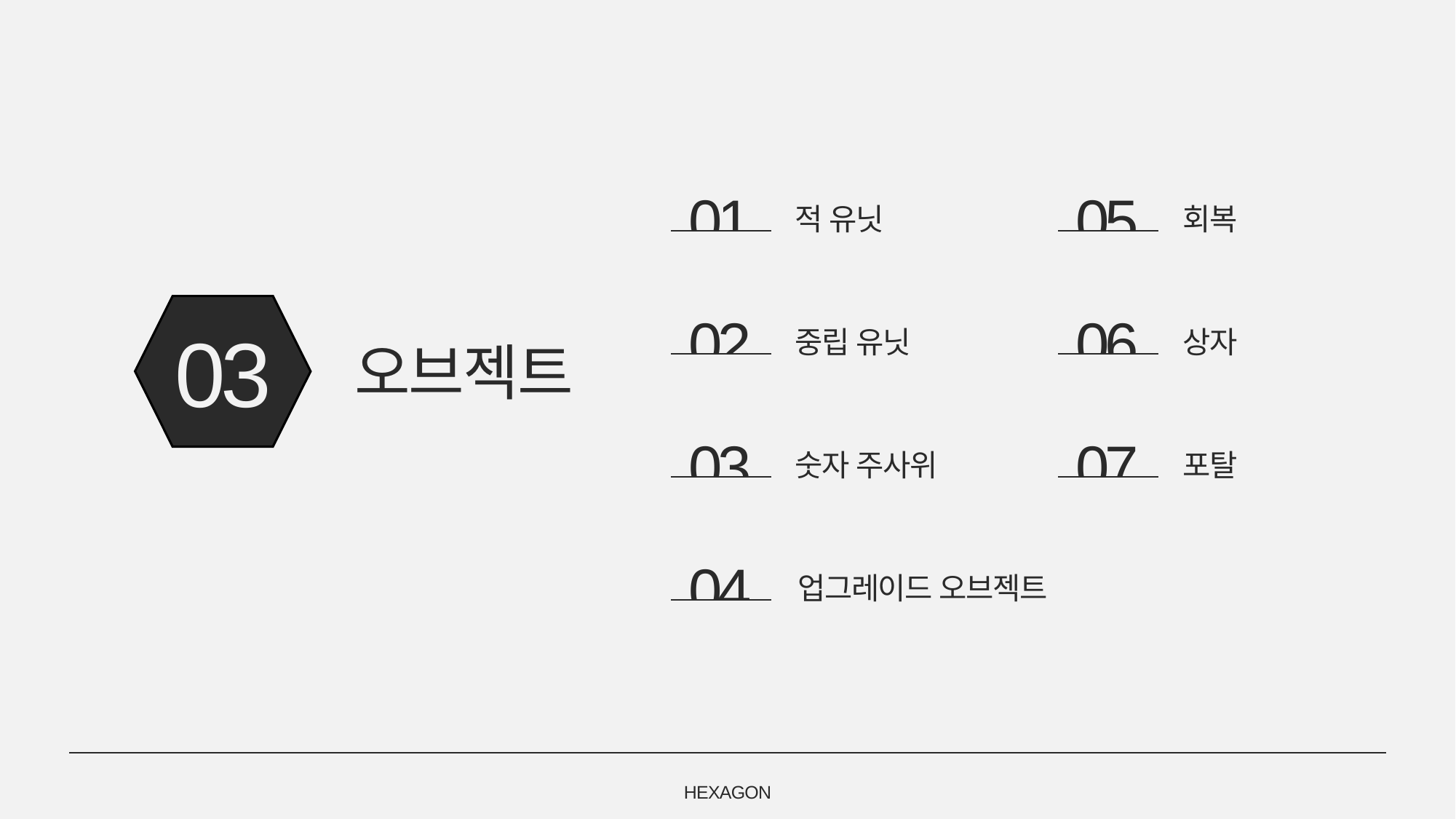

01
적 유닛

05
회복

02
중립 유닛

06
상자

03
오브젝트
03
숫자 주사위

07
포탈

04
업그레이드 오브젝트

HEXAGON